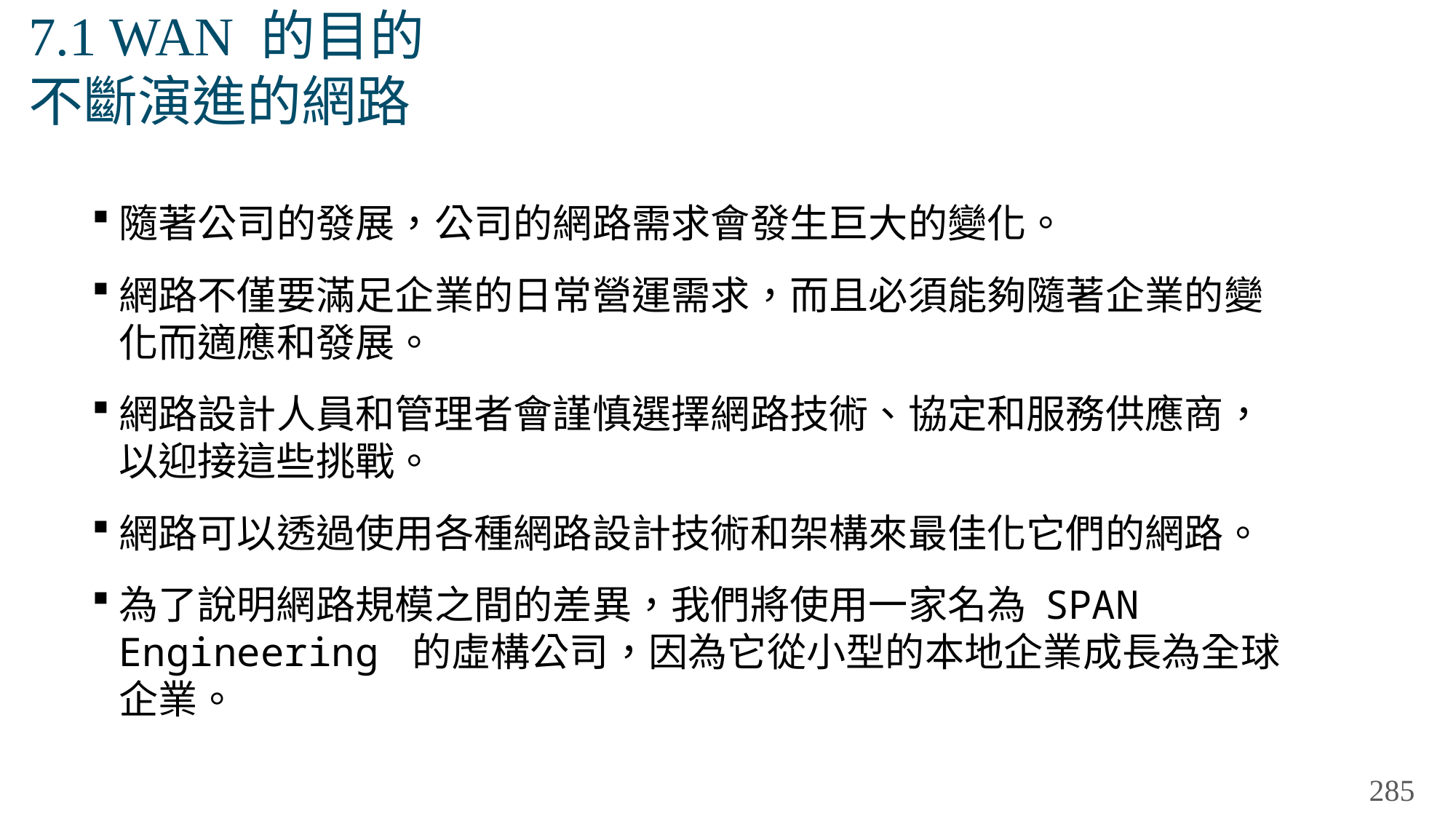

# 7.1 WAN 的目的 不斷演進的網路
隨著公司的發展，公司的網路需求會發生巨大的變化。
網路不僅要滿足企業的日常營運需求，而且必須能夠隨著企業的變化而適應和發展。
網路設計人員和管理者會謹慎選擇網路技術、協定和服務供應商，以迎接這些挑戰。
網路可以透過使用各種網路設計技術和架構來最佳化它們的網路。
為了說明網路規模之間的差異，我們將使用一家名為 SPAN Engineering 的虛構公司，因為它從小型的本地企業成長為全球企業。
285